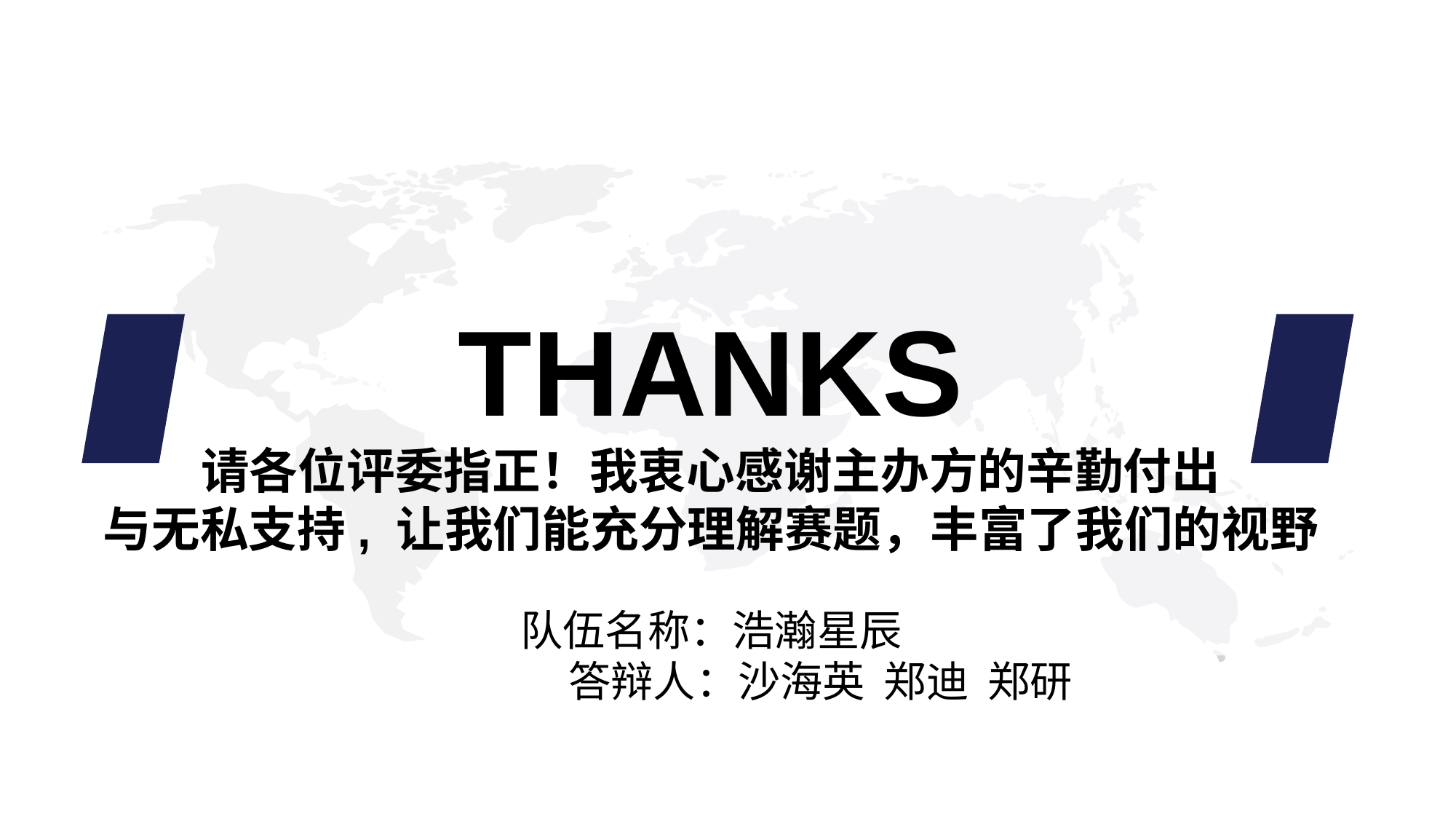

THANKS
请各位评委指正！我衷心感谢主办方的辛勤付出
与无私支持, 让我们能充分理解赛题，丰富了我们的视野

队伍名称：浩瀚星辰
    答辩人：沙海英  郑迪  郑研